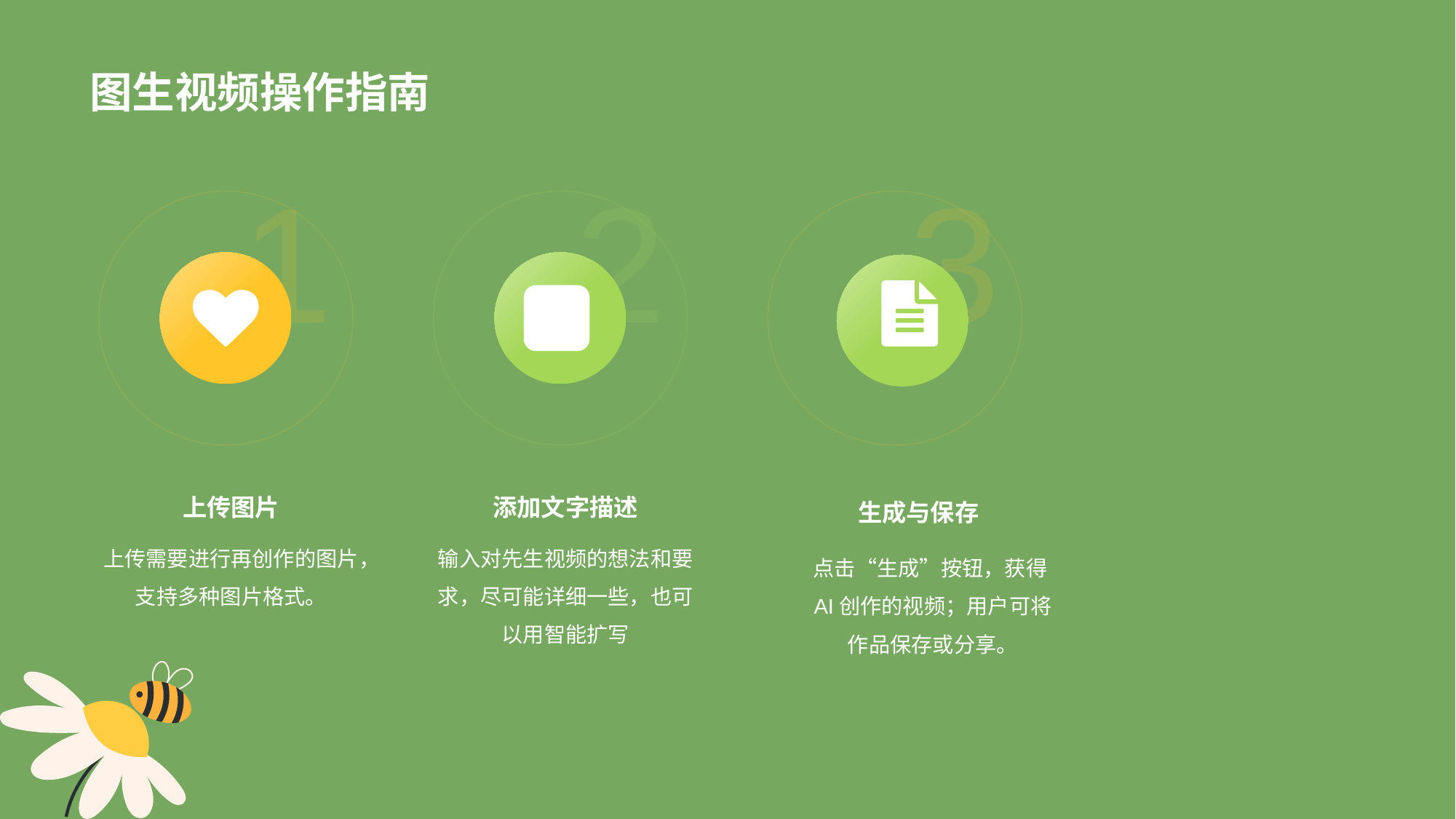

# 图生视频操作指南
1
2
3

上传图片
添加文字描述
生成与保存
上传需要进行再创作的图片，支持多种图片格式。
输入对先生视频的想法和要求，尽可能详细一些，也可以用智能扩写
点击“生成”按钮，获得AI创作的视频；用户可将作品保存或分享。